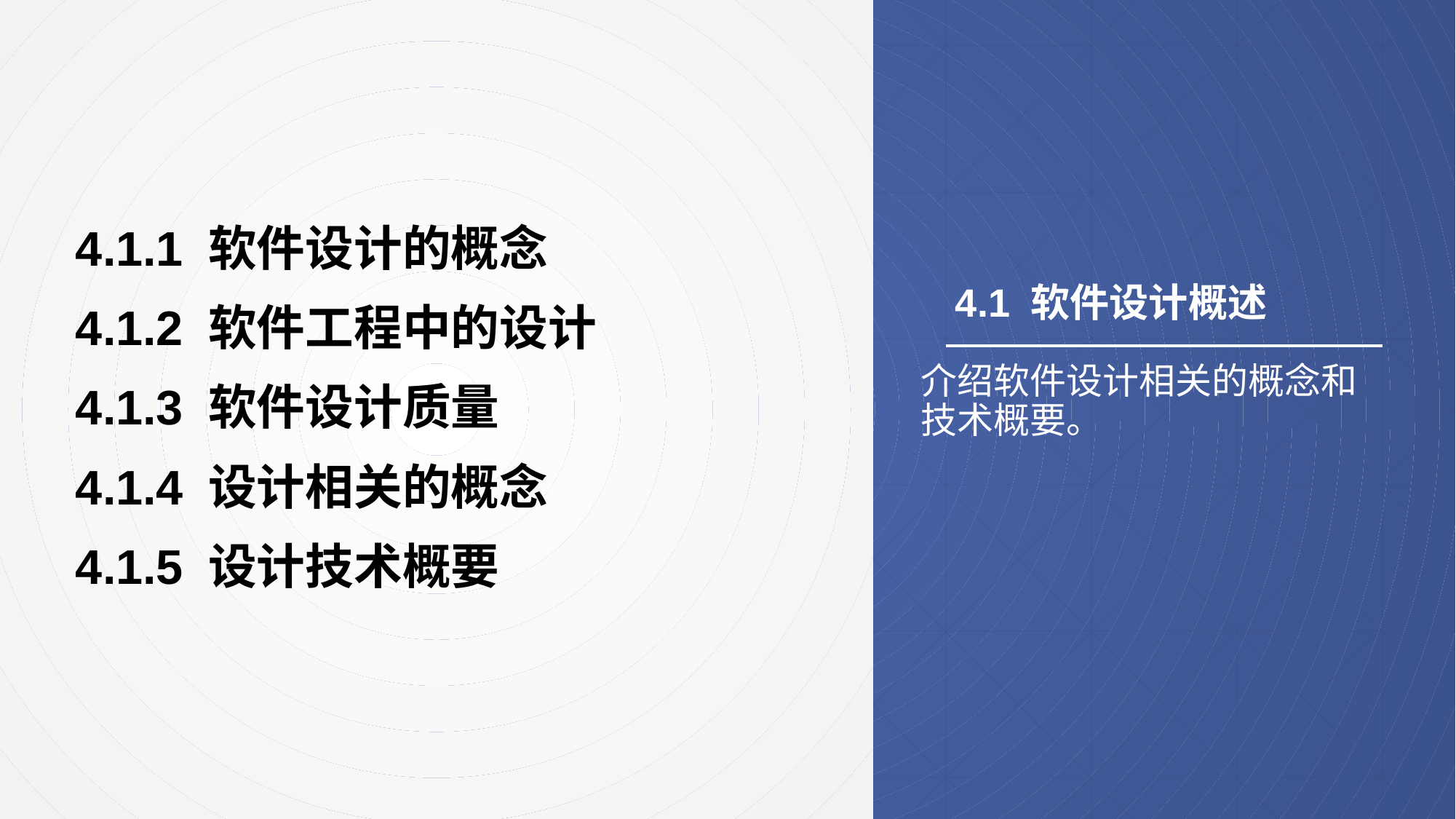

4.1.1 软件设计的概念
4.1.2 软件工程中的设计
4.1.3 软件设计质量
4.1.4 设计相关的概念
4.1.5 设计技术概要
# 4.1 软件设计概述
介绍软件设计相关的概念和技术概要。